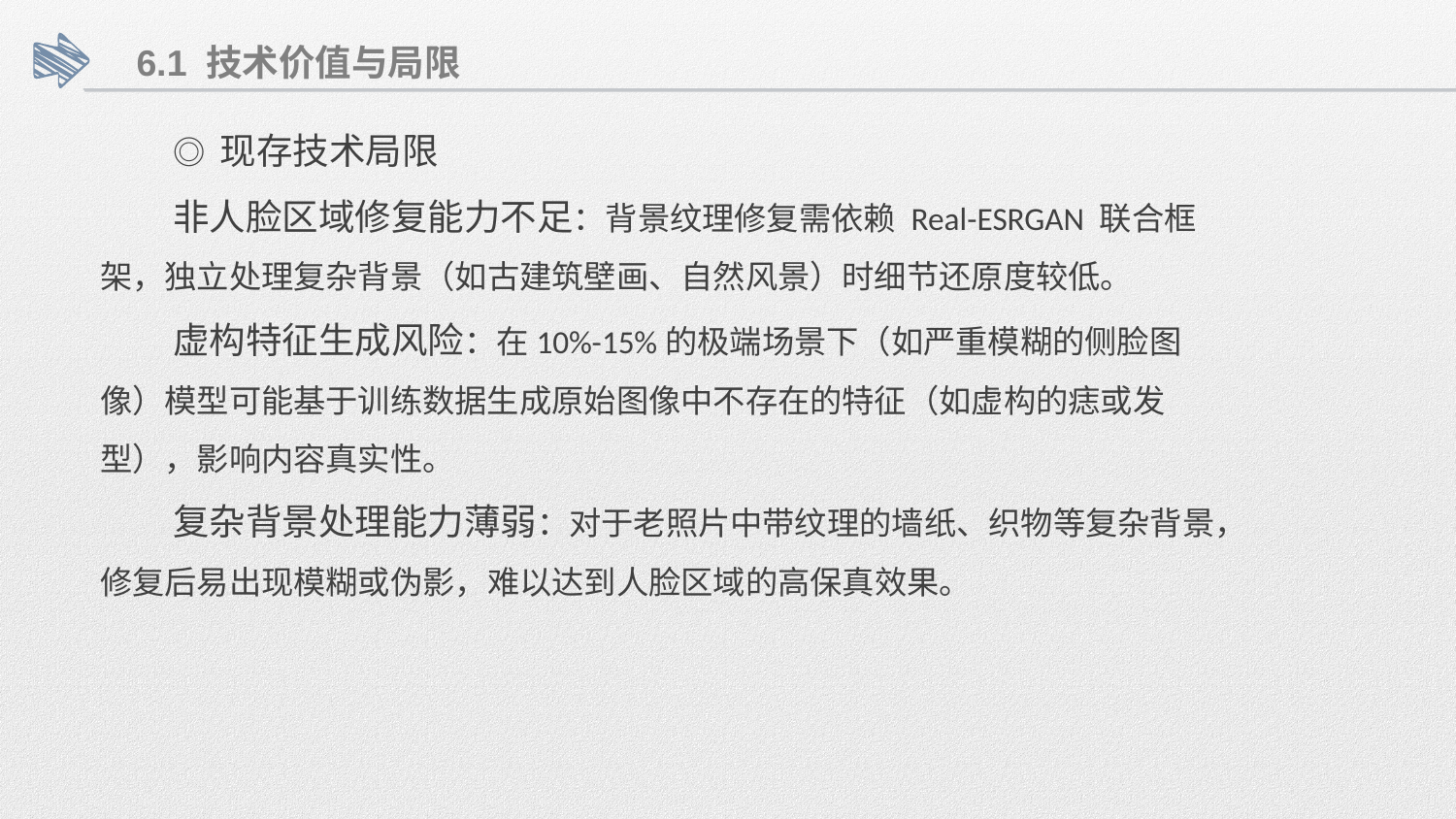

6.1 技术价值与局限
◎ 现存技术局限
非人脸区域修复能力不足：背景纹理修复需依赖 Real-ESRGAN 联合框架，独立处理复杂背景（如古建筑壁画、自然风景）时细节还原度较低。
虚构特征生成风险：在10%-15%的极端场景下（如严重模糊的侧脸图像）模型可能基于训练数据生成原始图像中不存在的特征（如虚构的痣或发型），影响内容真实性。
复杂背景处理能力薄弱：对于老照片中带纹理的墙纸、织物等复杂背景，修复后易出现模糊或伪影，难以达到人脸区域的高保真效果。